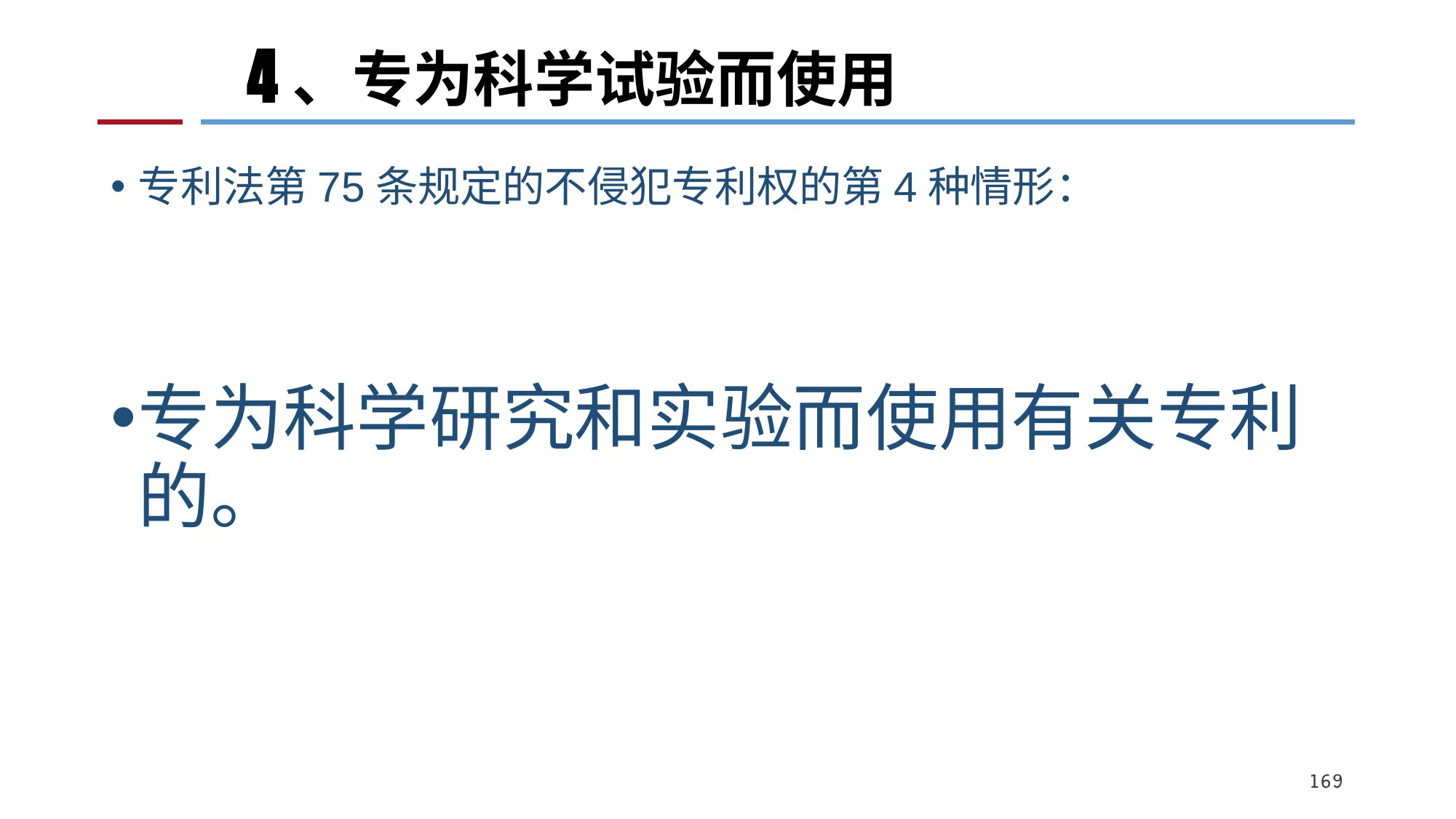

# 4、专为科学试验而使用
专利法第75条规定的不侵犯专利权的第4种情形：

专为科学研究和实验而使用有关专利的。

169